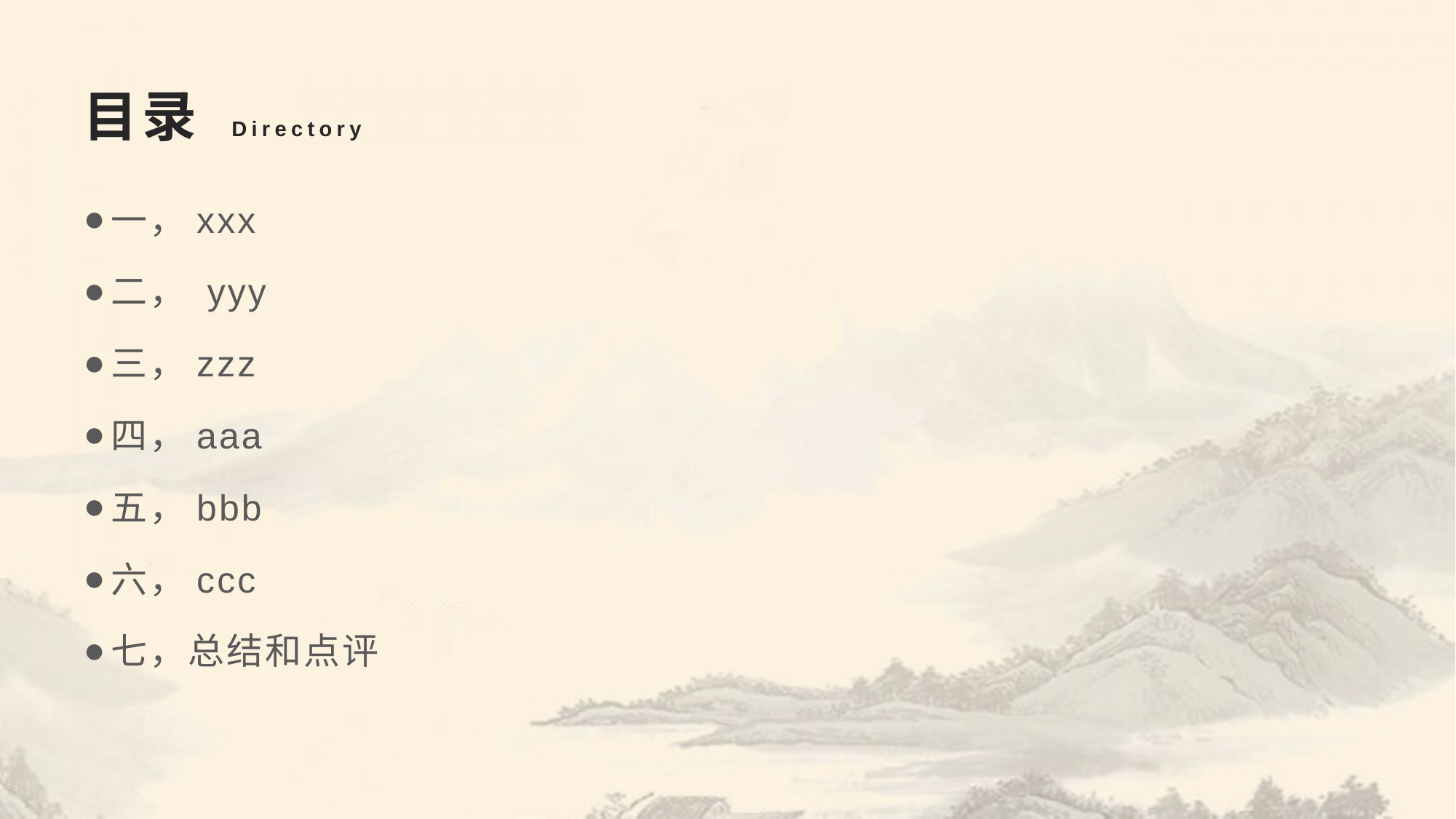

# 目录 Directory
一，xxx
二， yyy
三，zzz
四，aaa
五，bbb
六，ccc
七，总结和点评